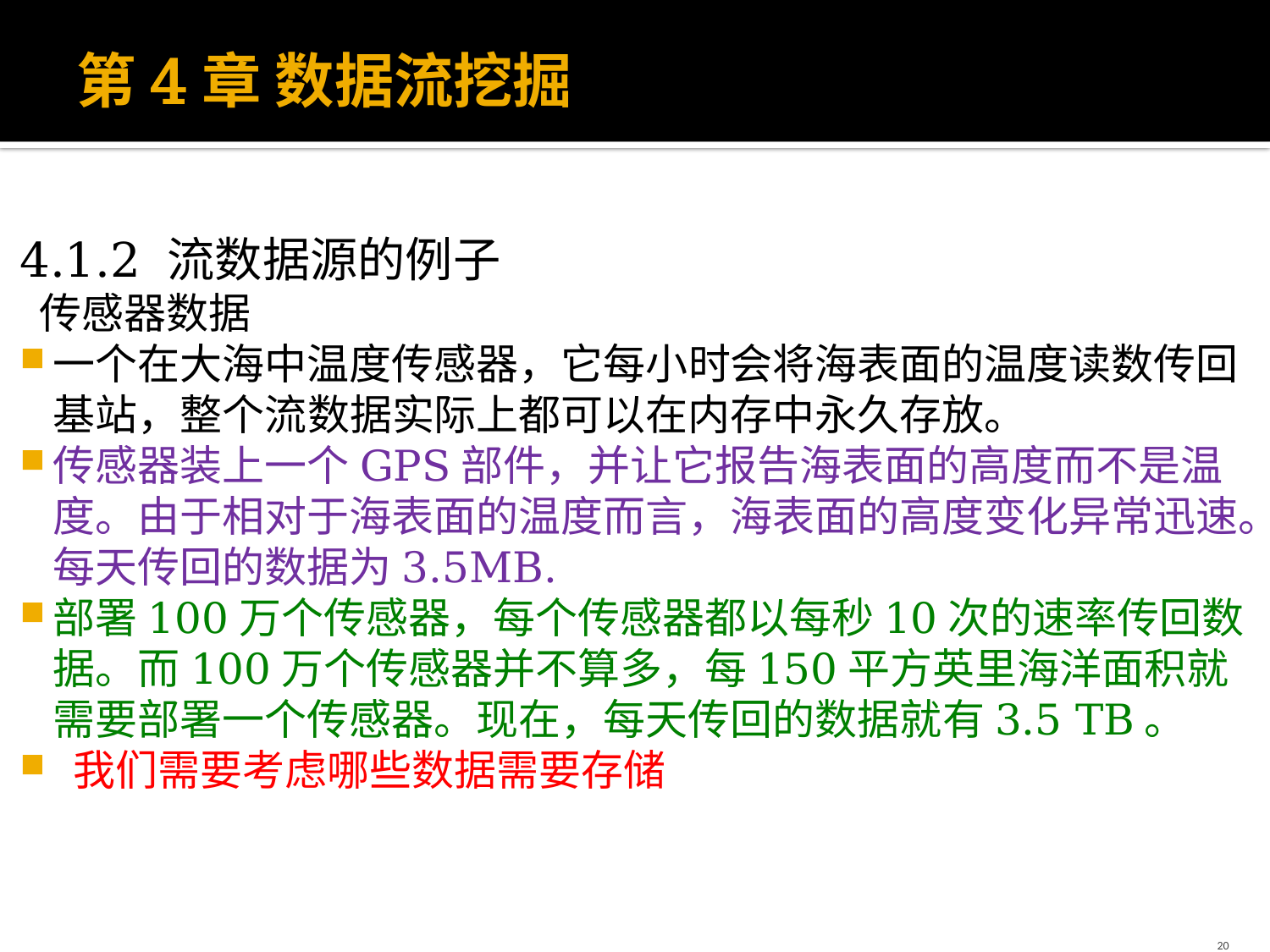

# 第4章 数据流挖掘
4.1.2 流数据源的例子
 传感器数据
一个在大海中温度传感器，它每小时会将海表面的温度读数传回基站，整个流数据实际上都可以在内存中永久存放。
传感器装上一个GPS部件，并让它报告海表面的高度而不是温度。由于相对于海表面的温度而言，海表面的高度变化异常迅速。每天传回的数据为3.5MB.
部署100万个传感器，每个传感器都以每秒10次的速率传回数据。而100万个传感器并不算多，每150平方英里海洋面积就需要部署一个传感器。现在，每天传回的数据就有3.5 TB。
 我们需要考虑哪些数据需要存储

20